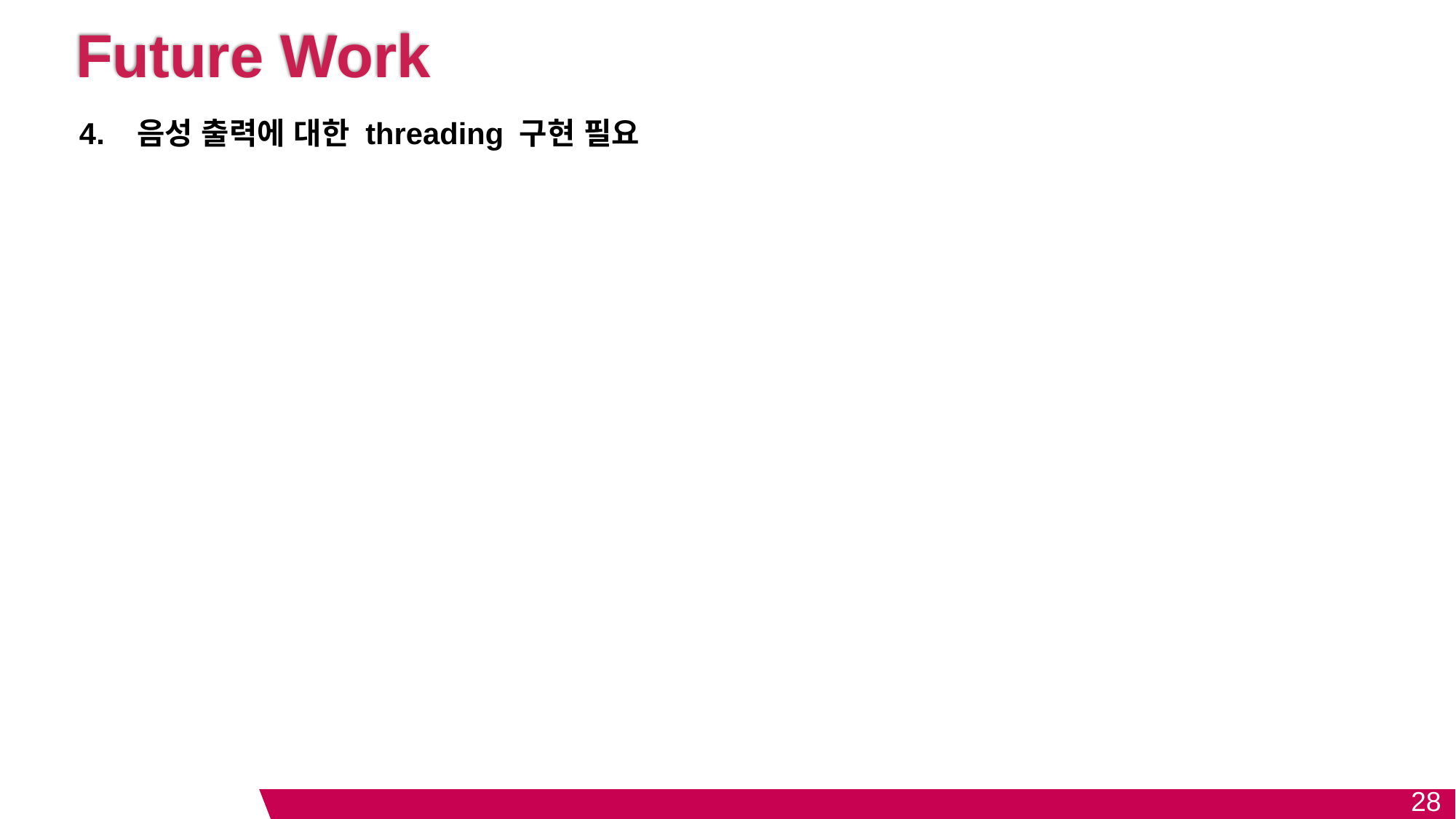

# Future Work
4.   음성 출력에 대한 threading 구현 필요
28